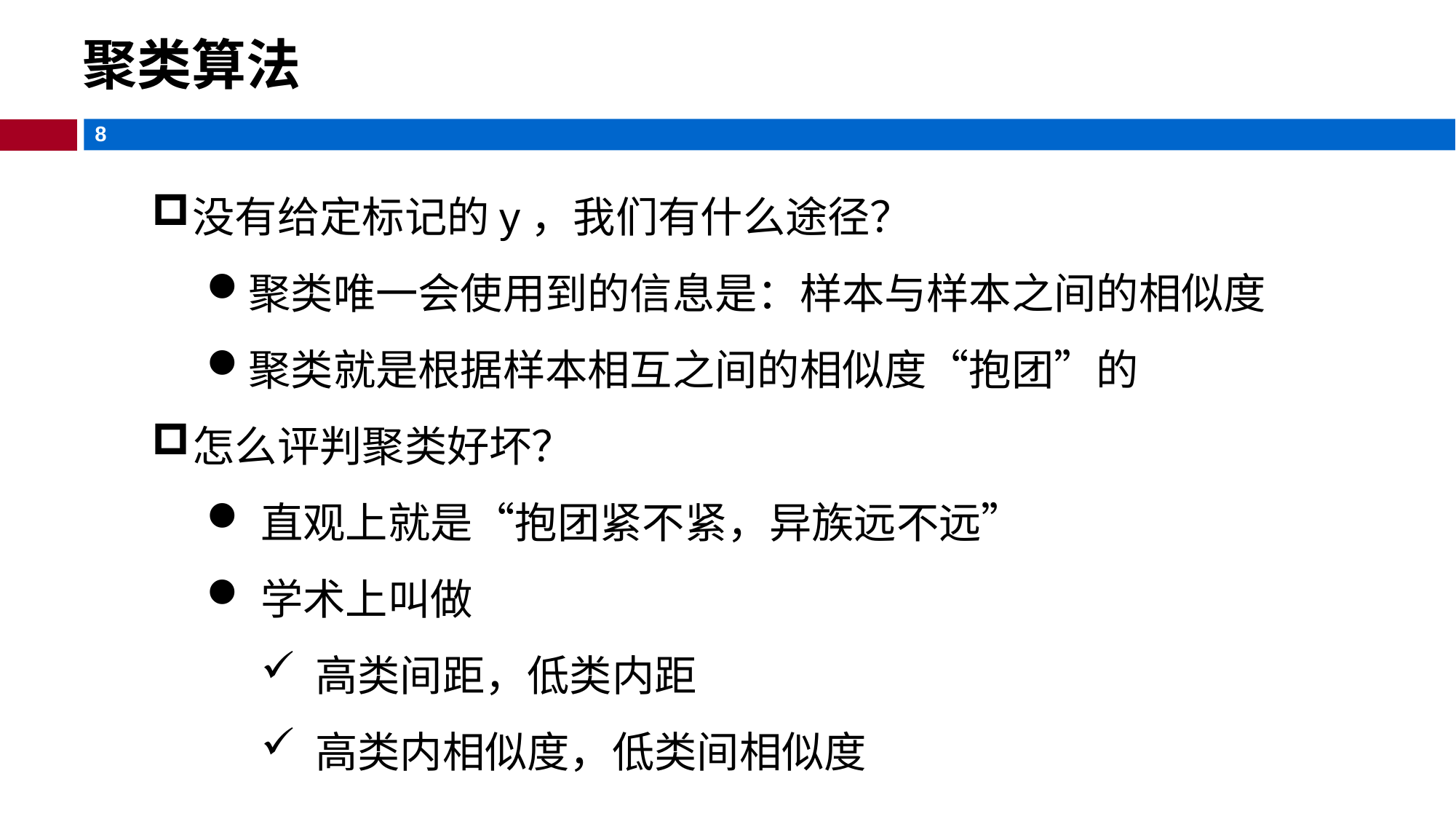

聚类算法
没有给定标记的y，我们有什么途径？
聚类唯一会使用到的信息是：样本与样本之间的相似度
聚类就是根据样本相互之间的相似度“抱团”的
怎么评判聚类好坏？
直观上就是“抱团紧不紧，异族远不远”
学术上叫做
高类间距，低类内距
高类内相似度，低类间相似度